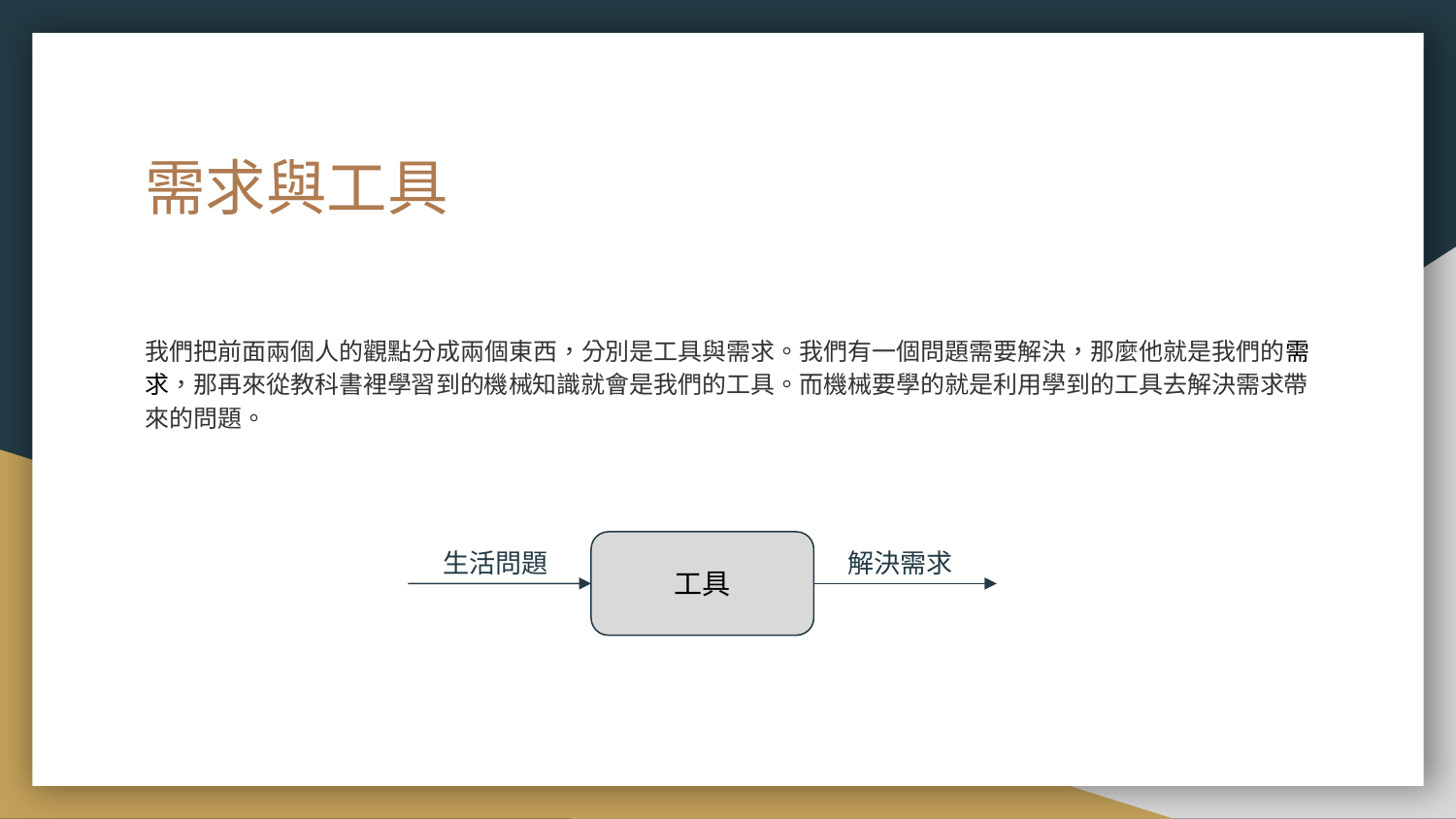

# 需求與工具
我們把前面兩個人的觀點分成兩個東西，分別是工具與需求。我們有一個問題需要解決，那麼他就是我們的需求，那再來從教科書裡學習到的機械知識就會是我們的工具。而機械要學的就是利用學到的工具去解決需求帶來的問題。
生活問題
工具
解決需求